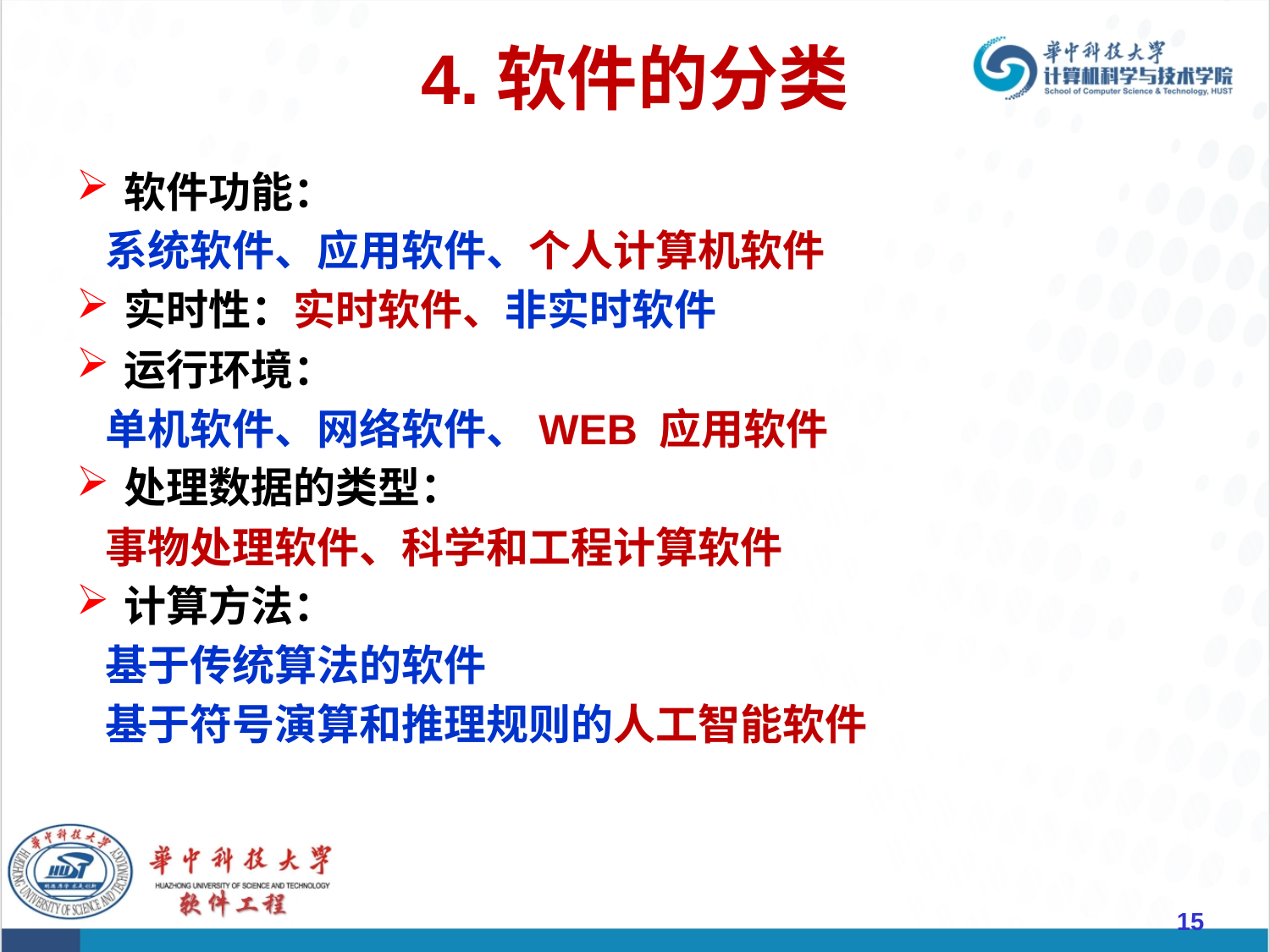

# 4.软件的分类
软件功能：
  系统软件、应用软件、个人计算机软件
实时性：实时软件、非实时软件
运行环境：
  单机软件、网络软件、WEB 应用软件
处理数据的类型：
  事物处理软件、科学和工程计算软件
计算方法：
  基于传统算法的软件
  基于符号演算和推理规则的人工智能软件
15